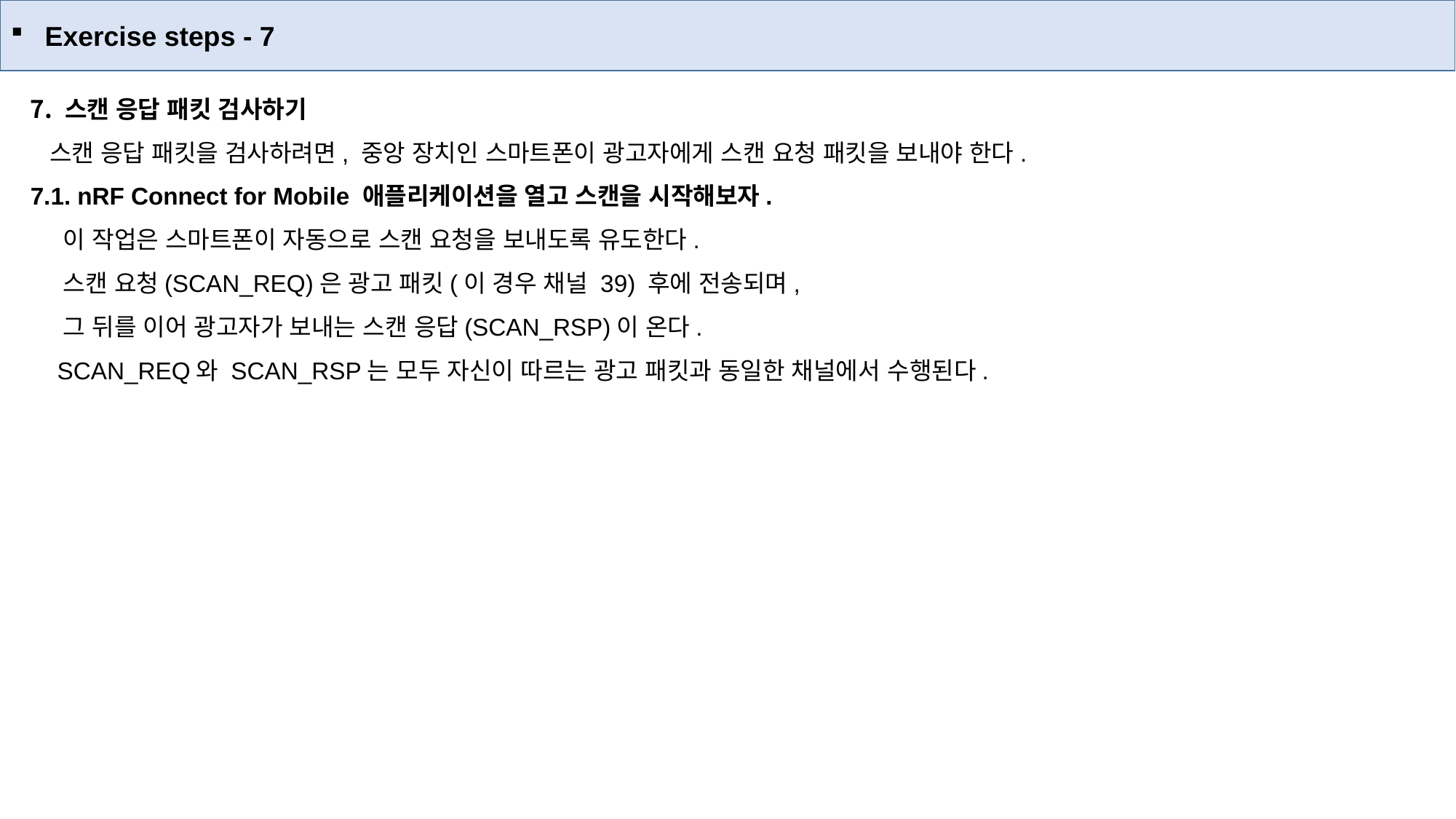

Exercise steps - 7
 스캔 응답 패킷 검사하기
  스캔 응답 패킷을 검사하려면, 중앙 장치인 스마트폰이 광고자에게 스캔 요청 패킷을 보내야 한다.
7.1. nRF Connect for Mobile 애플리케이션을 열고 스캔을 시작해보자.
    이 작업은 스마트폰이 자동으로 스캔 요청을 보내도록 유도한다.
    스캔 요청(SCAN_REQ)은 광고 패킷(이 경우 채널 39) 후에 전송되며,
    그 뒤를 이어 광고자가 보내는 스캔 응답(SCAN_RSP)이 온다.
    SCAN_REQ와 SCAN_RSP는 모두 자신이 따르는 광고 패킷과 동일한 채널에서 수행된다.